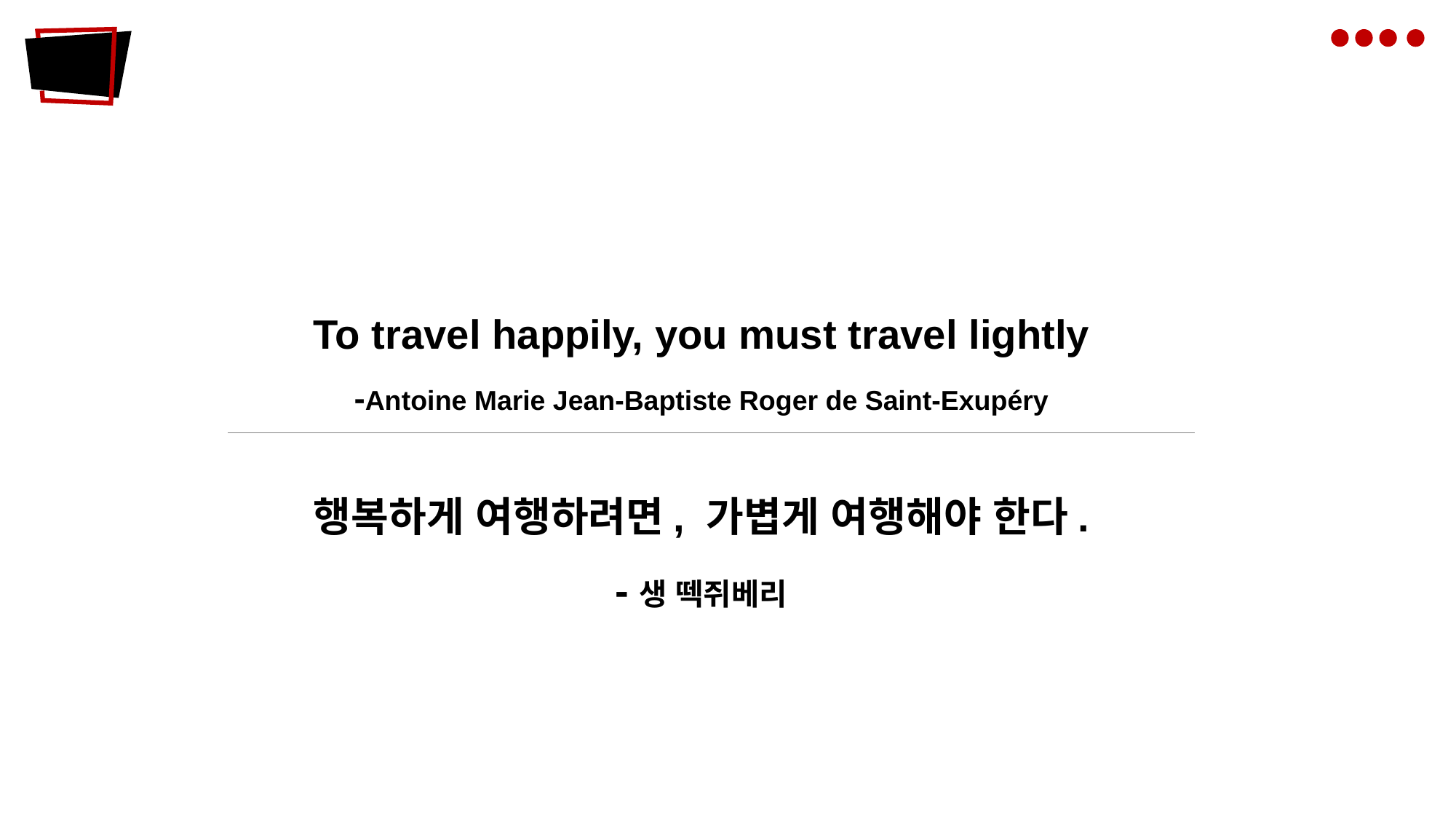

To travel happily, you must travel lightly
-Antoine Marie Jean-Baptiste Roger de Saint-Exupéry

행복하게 여행하려면, 가볍게 여행해야 한다.
-생 떽쥐베리